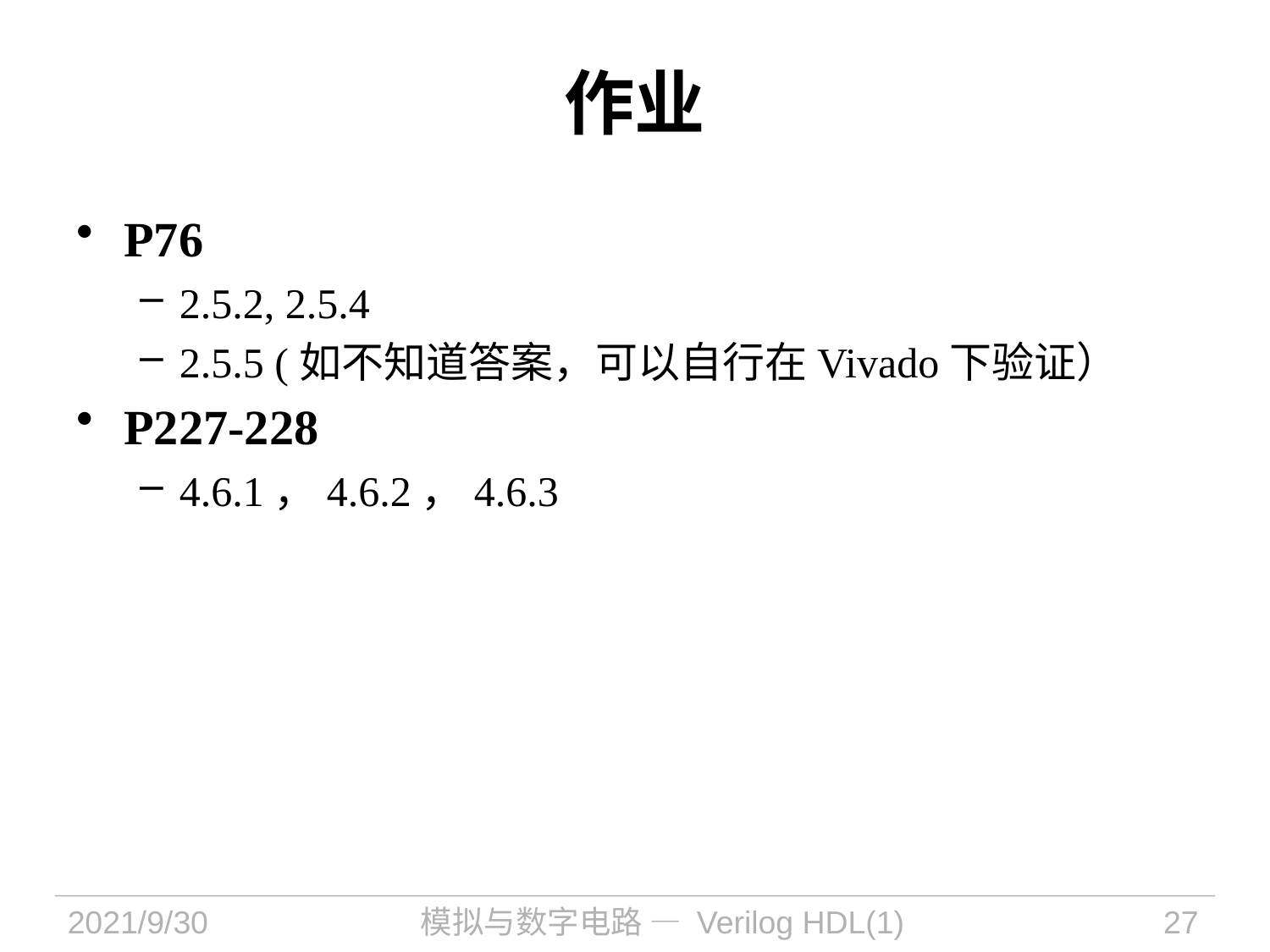

# 作业
P76
2.5.2, 2.5.4
2.5.5 (如不知道答案，可以自行在Vivado下验证）
P227-228
4.6.1，4.6.2，4.6.3
2021/9/30
模拟与数字电路 — Verilog HDL(1)
27